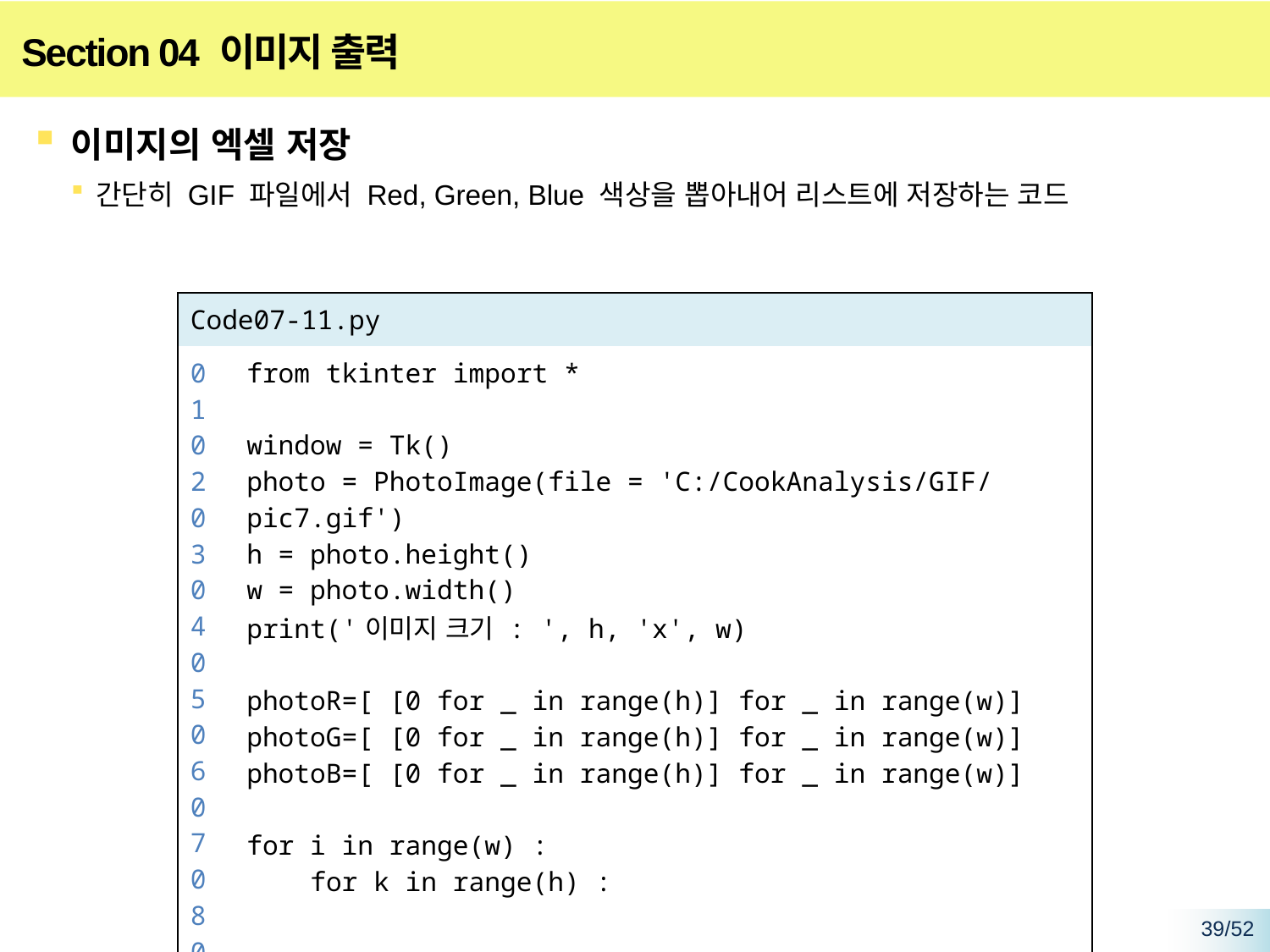

# Section 04 이미지 출력
이미지의 엑셀 저장
간단히 GIF 파일에서 Red, Green, Blue 색상을 뽑아내어 리스트에 저장하는 코드
| Code07-11.py |  |
| --- | --- |
| 01 02 03 04 05 06 07 08 09 10 11 12 13 14 | from tkinter import \* window = Tk() photo = PhotoImage(file = 'C:/CookAnalysis/GIF/pic7.gif') h = photo.height() w = photo.width() print('이미지 크기 : ', h, 'x', w) photoR=[ [0 for \_ in range(h)] for \_ in range(w)] photoG=[ [0 for \_ in range(h)] for \_ in range(w)] photoB=[ [0 for \_ in range(h)] for \_ in range(w)] for i in range(w) : for k in range(h) : |